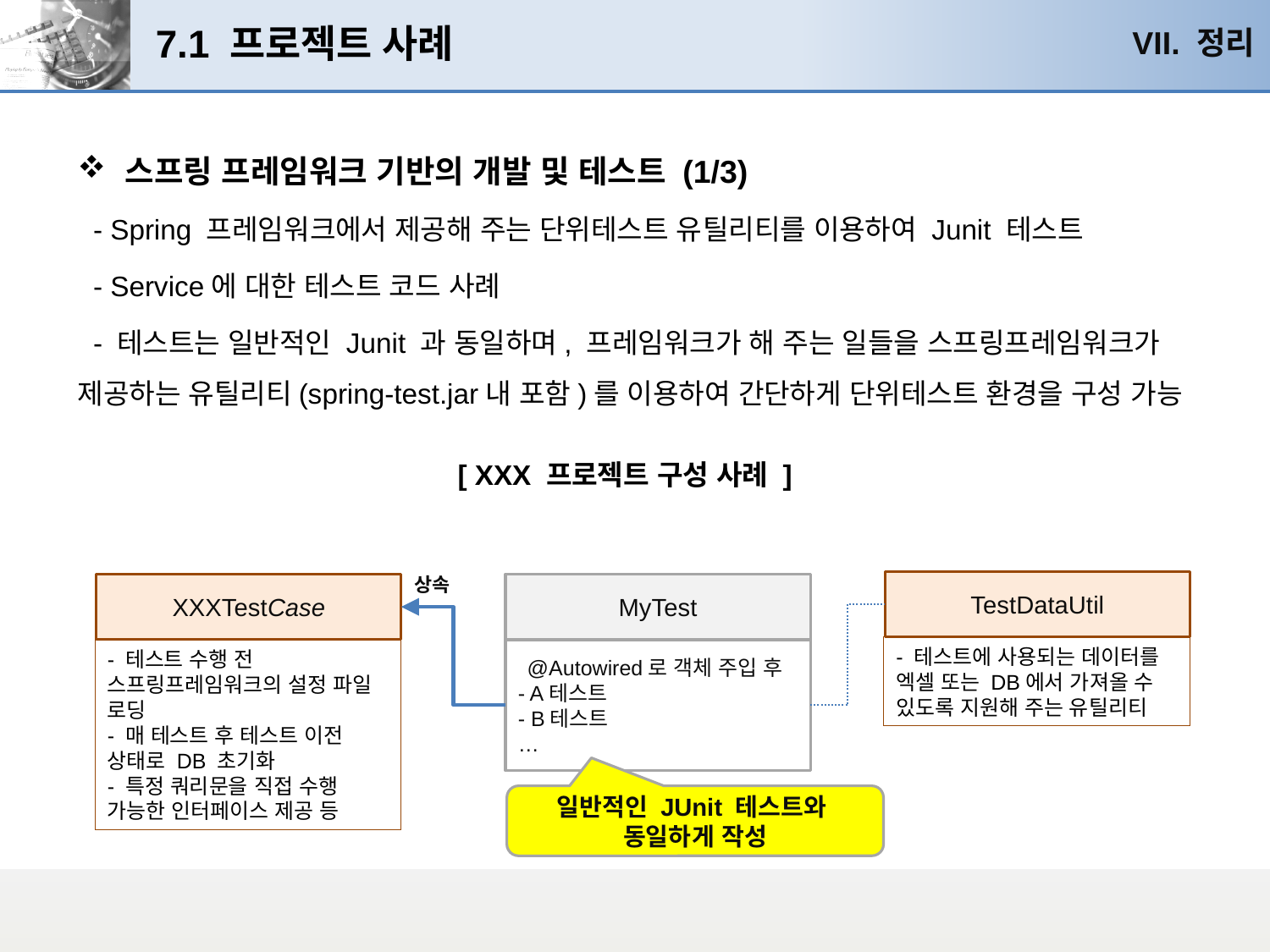

# 7.1 프로젝트 사례
VII. 정리
스프링 프레임워크 기반의 개발 및 테스트 (1/3)
  - Spring 프레임워크에서 제공해 주는 단위테스트 유틸리티를 이용하여 Junit 테스트
  - Service에 대한 테스트 코드 사례
  - 테스트는 일반적인 Junit 과 동일하며, 프레임워크가 해 주는 일들을 스프링프레임워크가 제공하는 유틸리티(spring-test.jar내 포함)를 이용하여 간단하게 단위테스트 환경을 구성 가능

[ XXX 프로젝트 구성 사례 ]
상속
TestDataUtil
XXXTestCase
MyTest
- 테스트에 사용되는 데이터를 엑셀 또는 DB에서 가져올 수 있도록 지원해 주는 유틸리티
@Autowired로 객체 주입 후
- A테스트
- B테스트
…
- 테스트 수행 전 스프링프레임워크의 설정 파일 로딩
- 매 테스트 후 테스트 이전 상태로 DB 초기화
- 특정 쿼리문을 직접 수행 가능한 인터페이스 제공 등
일반적인 JUnit 테스트와
동일하게 작성